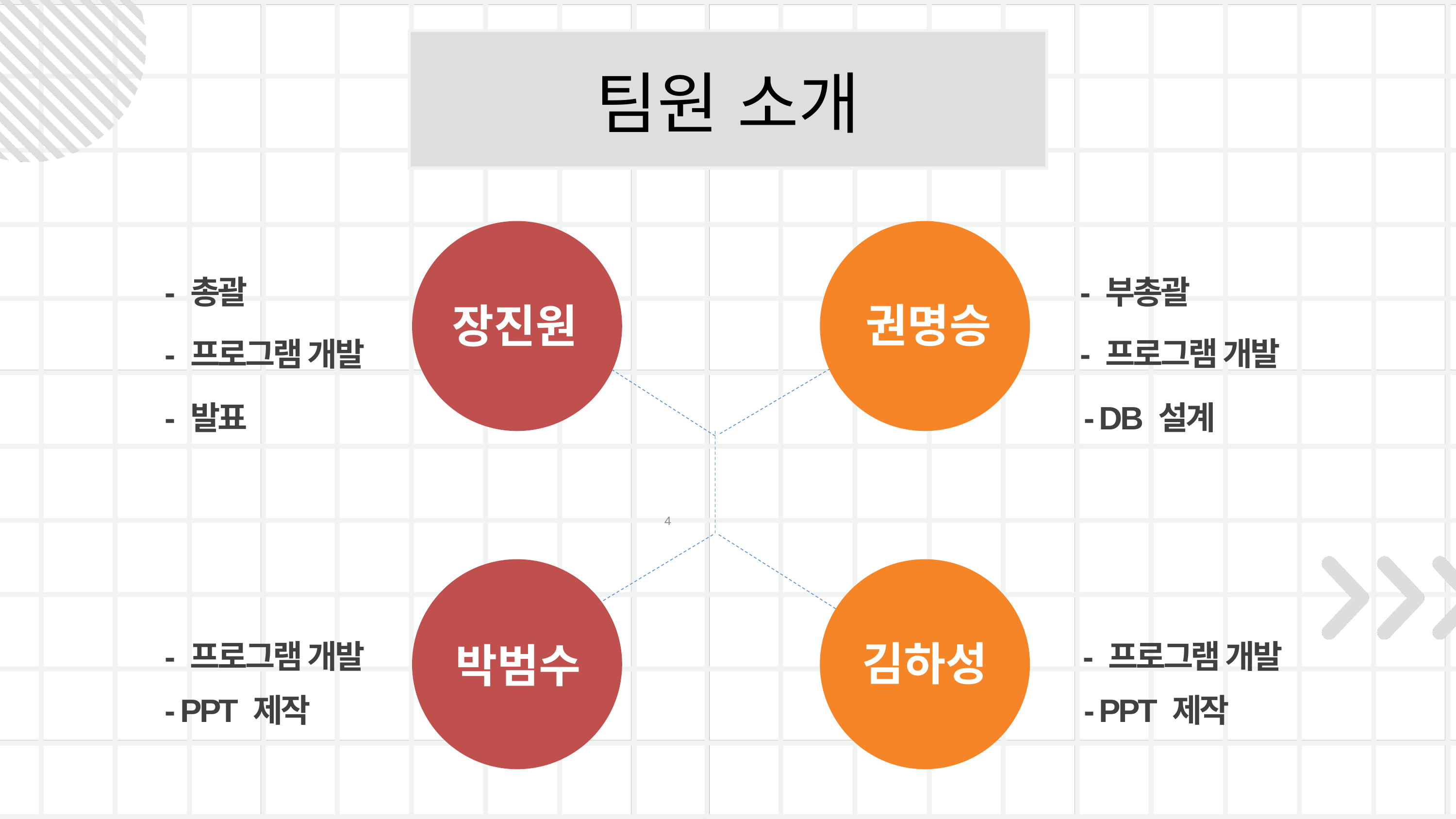

팀원 소개

- 총괄
- 부총괄
권명승
장진원
- 프로그램 개발
- 프로그램 개발
- 발표
- DB 설계
4

김하성
- 프로그램 개발
- 프로그램 개발
박범수
- PPT 제작
- PPT 제작